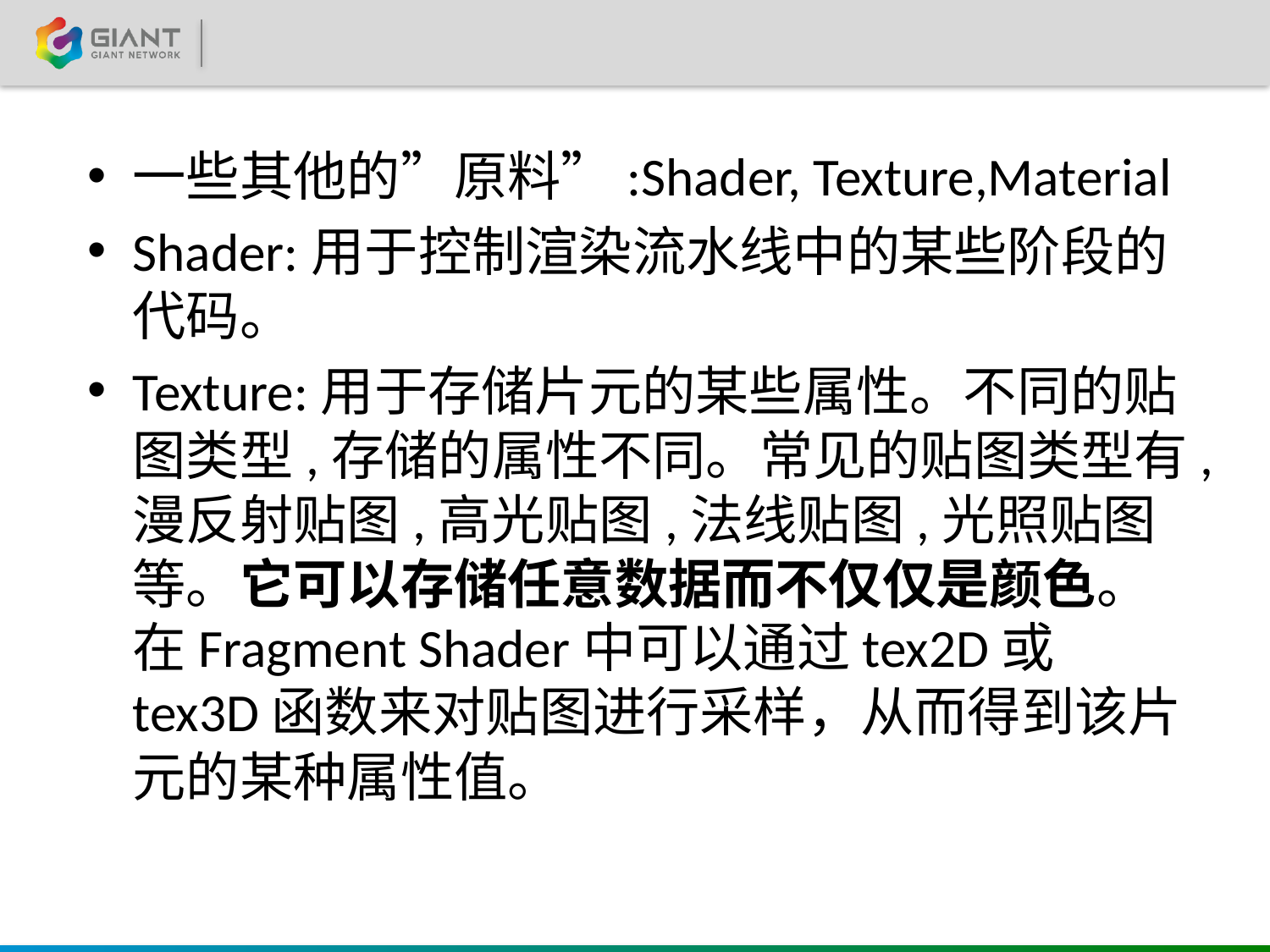

一些其他的”原料”:Shader, Texture,Material
Shader:用于控制渲染流水线中的某些阶段的代码。
Texture:用于存储片元的某些属性。不同的贴图类型,存储的属性不同。常见的贴图类型有,漫反射贴图,高光贴图,法线贴图,光照贴图等。它可以存储任意数据而不仅仅是颜色。在Fragment Shader中可以通过tex2D或tex3D函数来对贴图进行采样，从而得到该片元的某种属性值。